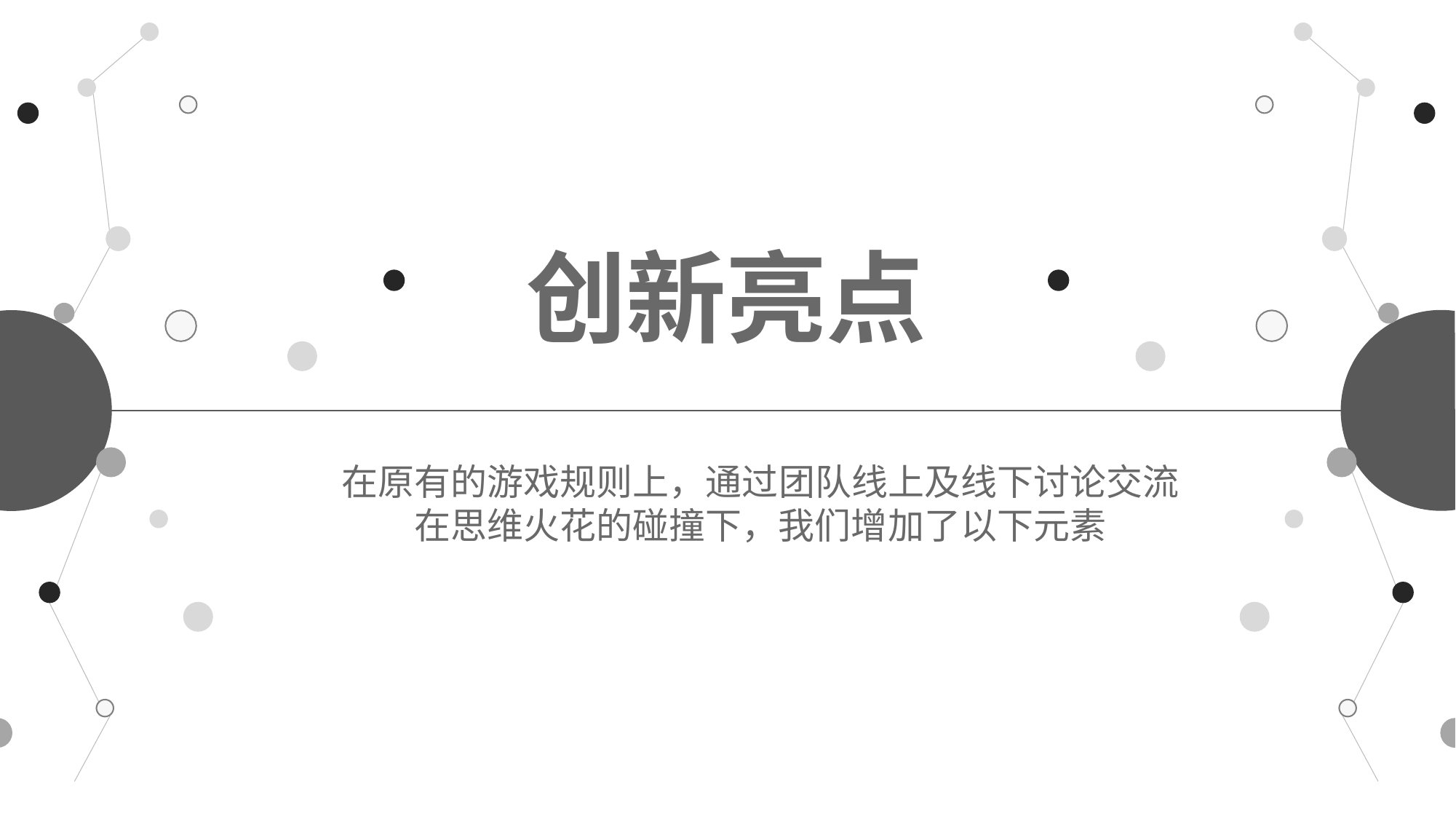

创新亮点

在原有的游戏规则上，通过团队线上及线下讨论交流
在思维火花的碰撞下，我们增加了以下元素